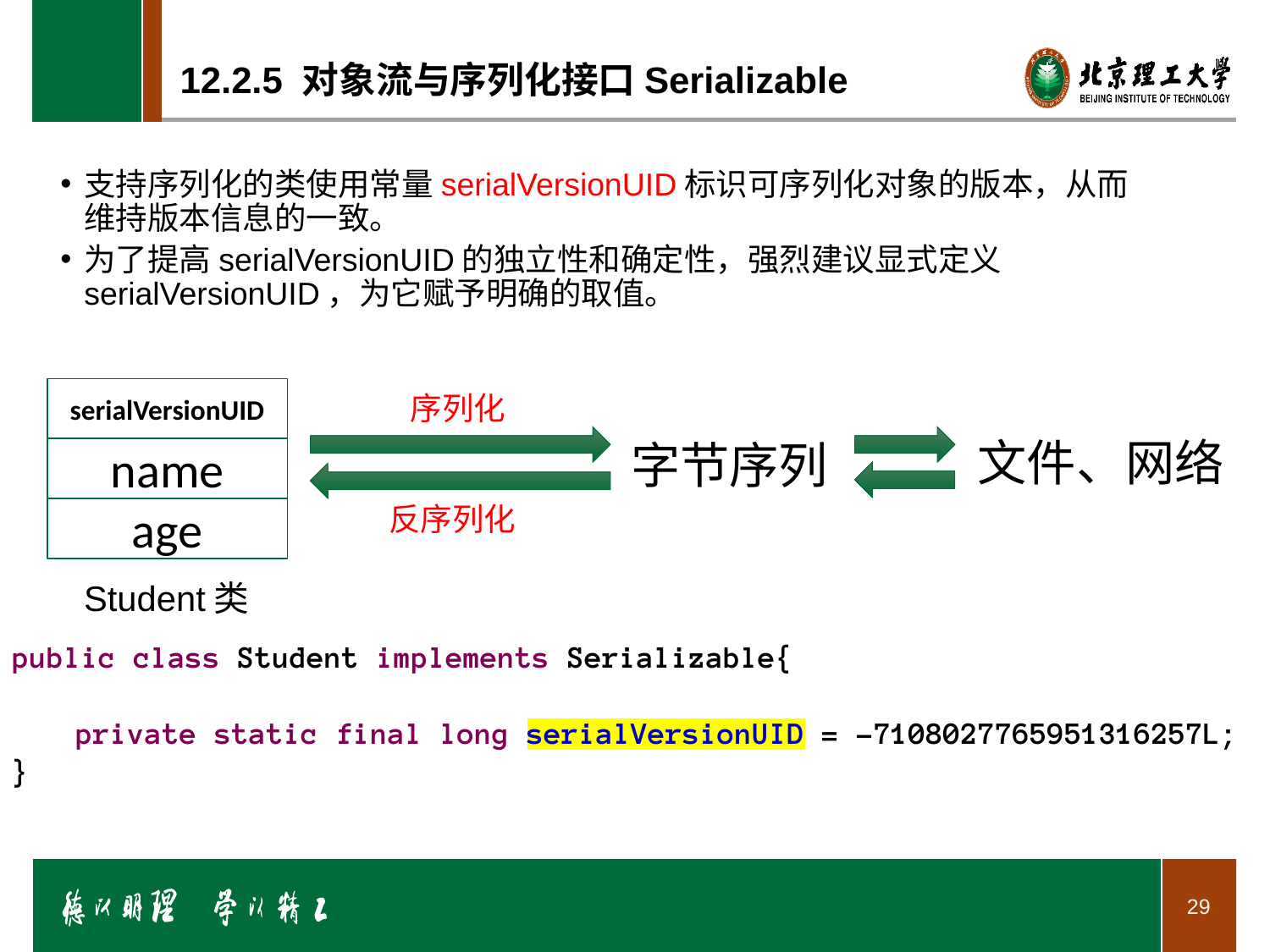

# 12.2.5 对象流与序列化接口Serializable
支持序列化的类使用常量serialVersionUID标识可序列化对象的版本，从而维持版本信息的一致。
为了提高serialVersionUID的独立性和确定性，强烈建议显式定义serialVersionUID，为它赋予明确的取值。

serialVersionUID
序列化
文件、网络

字节序列
name

反序列化
age
Student类
public class Student implements Serializable{

private static final long serialVersionUID = -7108027765951316257L;
}